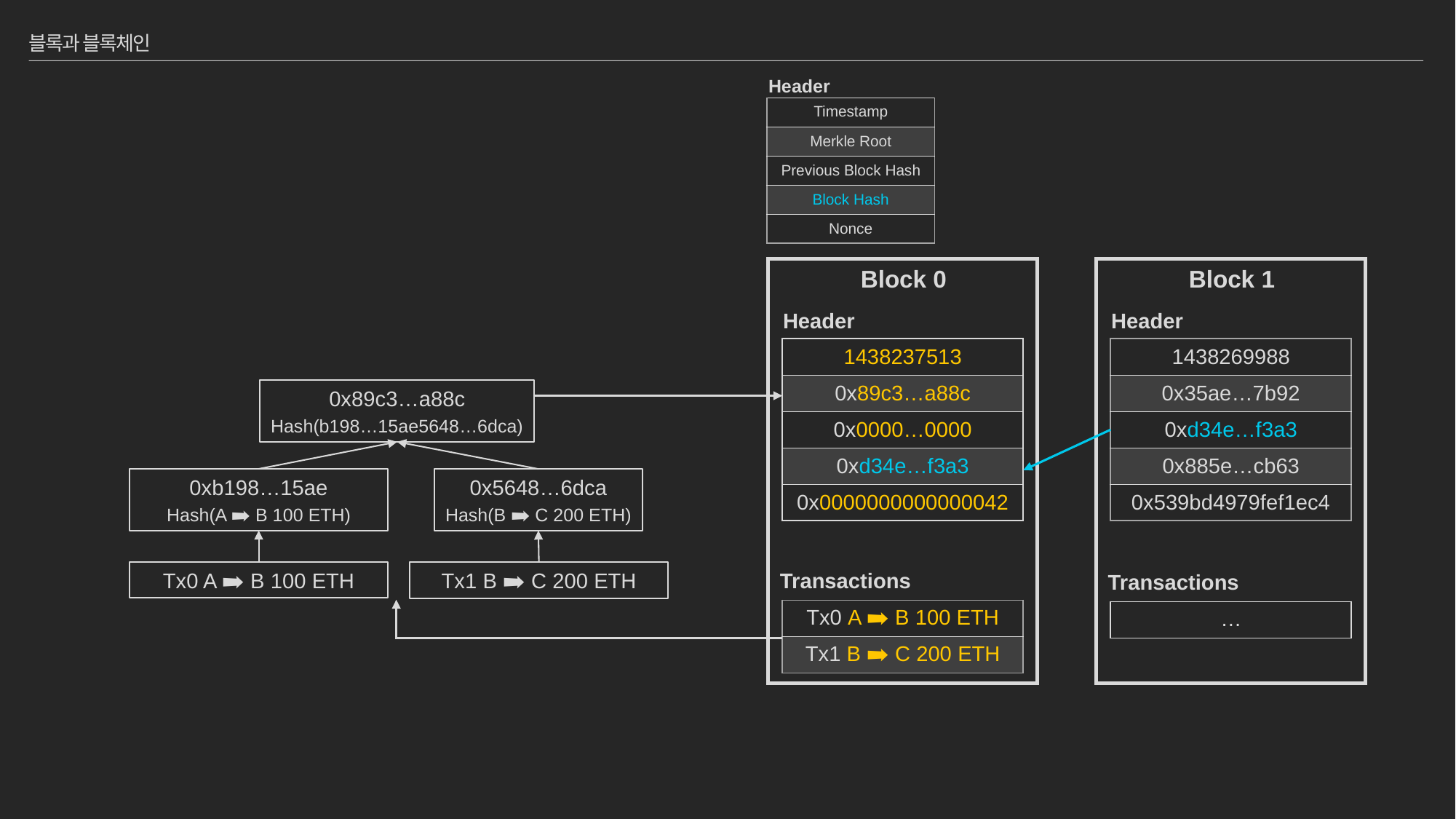

# 블록과 블록체인
Header
| Timestamp |
| --- |
| Merkle Root |
| Previous Block Hash |
| Block Hash |
| Nonce |

Block 0
Block 1
Header
Header
| 1438237513 |
| --- |
| 0x89c3…a88c |
| 0x0000…0000 |
| 0xd34e…f3a3 |
| 0x0000000000000042 |
| 1438269988 |
| --- |
| 0x35ae…7b92 |
| 0xd34e…f3a3 |
| 0x885e…cb63 |
| 0x539bd4979fef1ec4 |
0x89c3…a88c
Hash(b198…15ae5648…6dca)
0xb198…15ae
Hash(A ➡ B 100 ETH)
0x5648…6dca
Hash(B ➡ C 200 ETH)
Tx0 A ➡ B 100 ETH
Tx1 B ➡ C 200 ETH
Transactions
Transactions
| Tx0 A ➡ B 100 ETH |
| --- |
| Tx1 B ➡ C 200 ETH |
| … |
| --- |